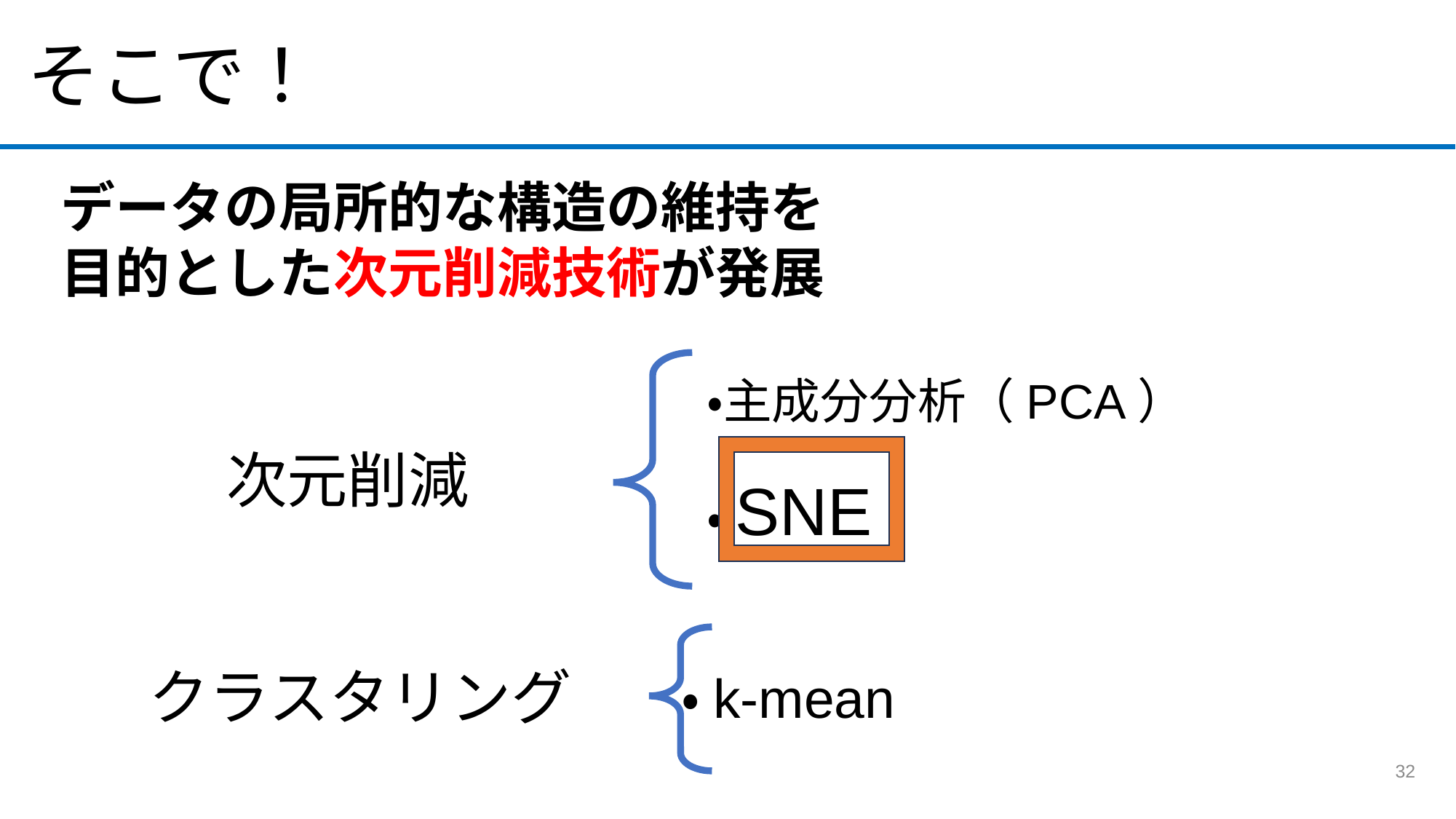

そこで！
データの局所的な構造の維持を
目的とした次元削減技術が発展
・主成分分析（PCA）
・SNE

次元削減
・k-mean

クラスタリング

32